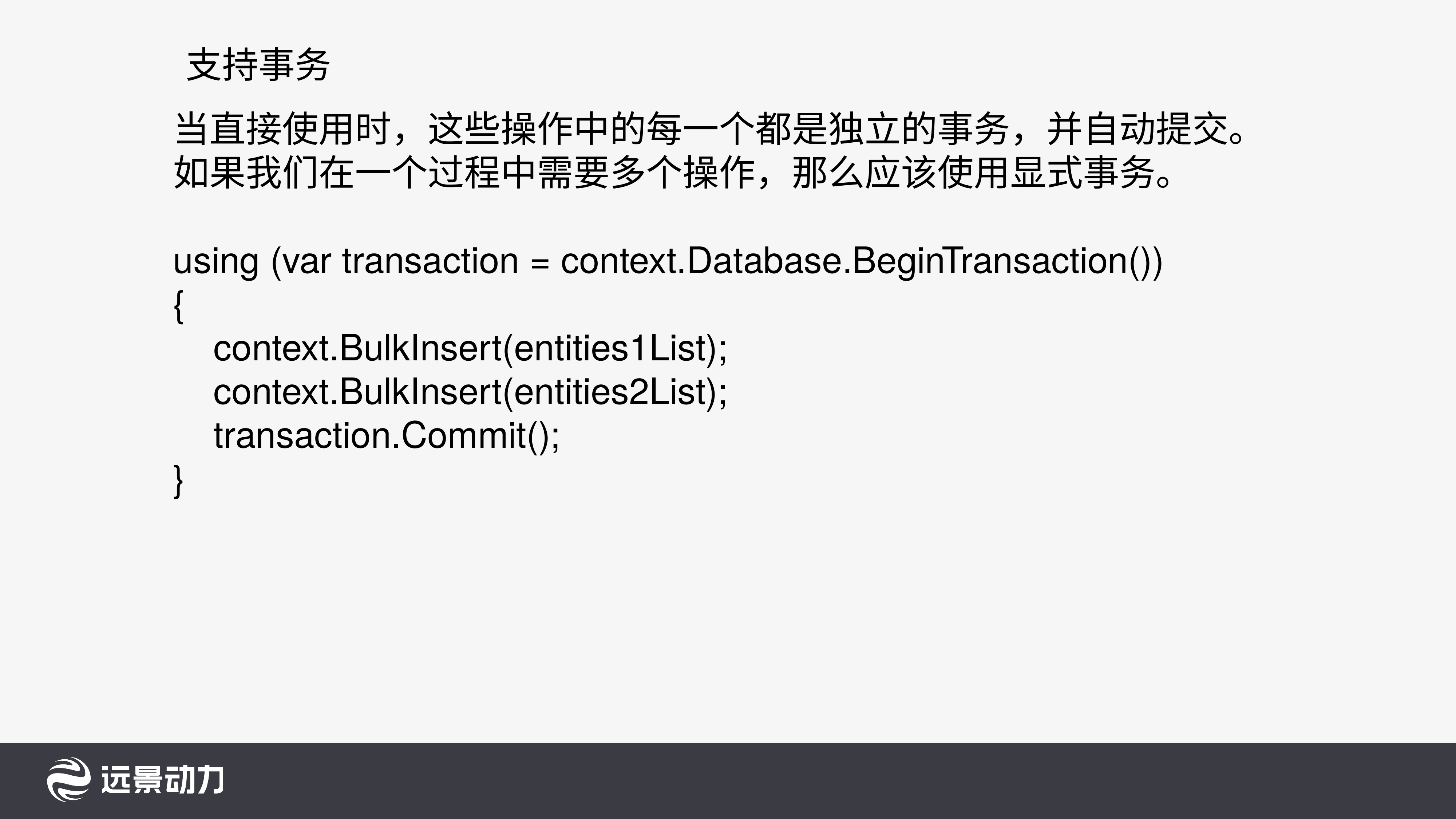

支持事务
当直接使用时，这些操作中的每一个都是独立的事务，并自动提交。
如果我们在一个过程中需要多个操作，那么应该使用显式事务。

using (var transaction = context.Database.BeginTransaction())
{
    context.BulkInsert(entities1List);
    context.BulkInsert(entities2List);
    transaction.Commit();
}